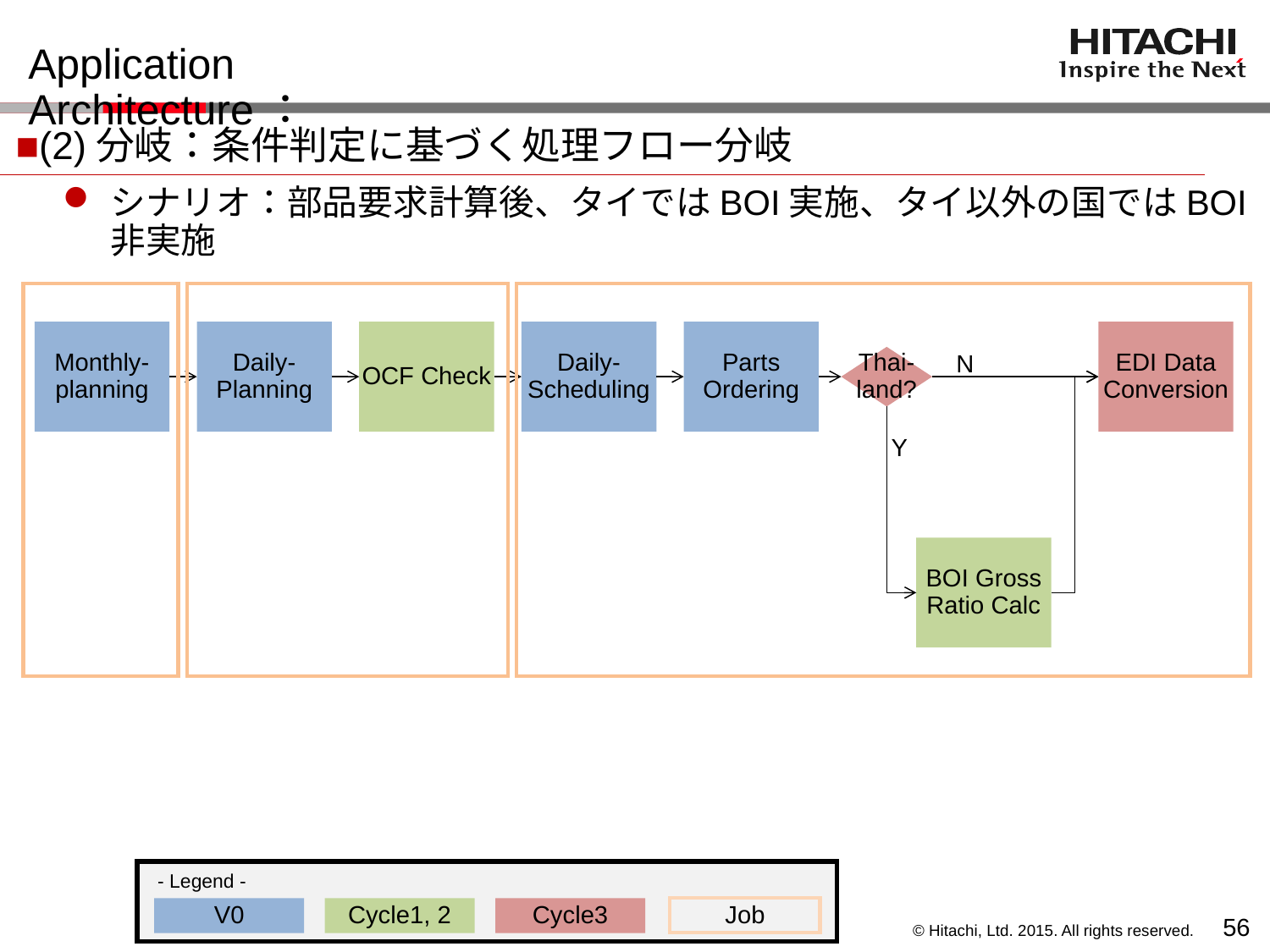

# Application Architecture：
■(2)分岐：条件判定に基づく処理フロー分岐
シナリオ：部品要求計算後、タイではBOI実施、タイ以外の国ではBOI非実施

Monthly-
planning
Daily-
Planning
OCF Check
Daily-
Scheduling
Parts
Ordering
EDI Data
Conversion
N
Thai-
land?
Y
BOI Gross
Ratio Calc
- Legend -

Job
V0
Cycle1, 2
Cycle3
56